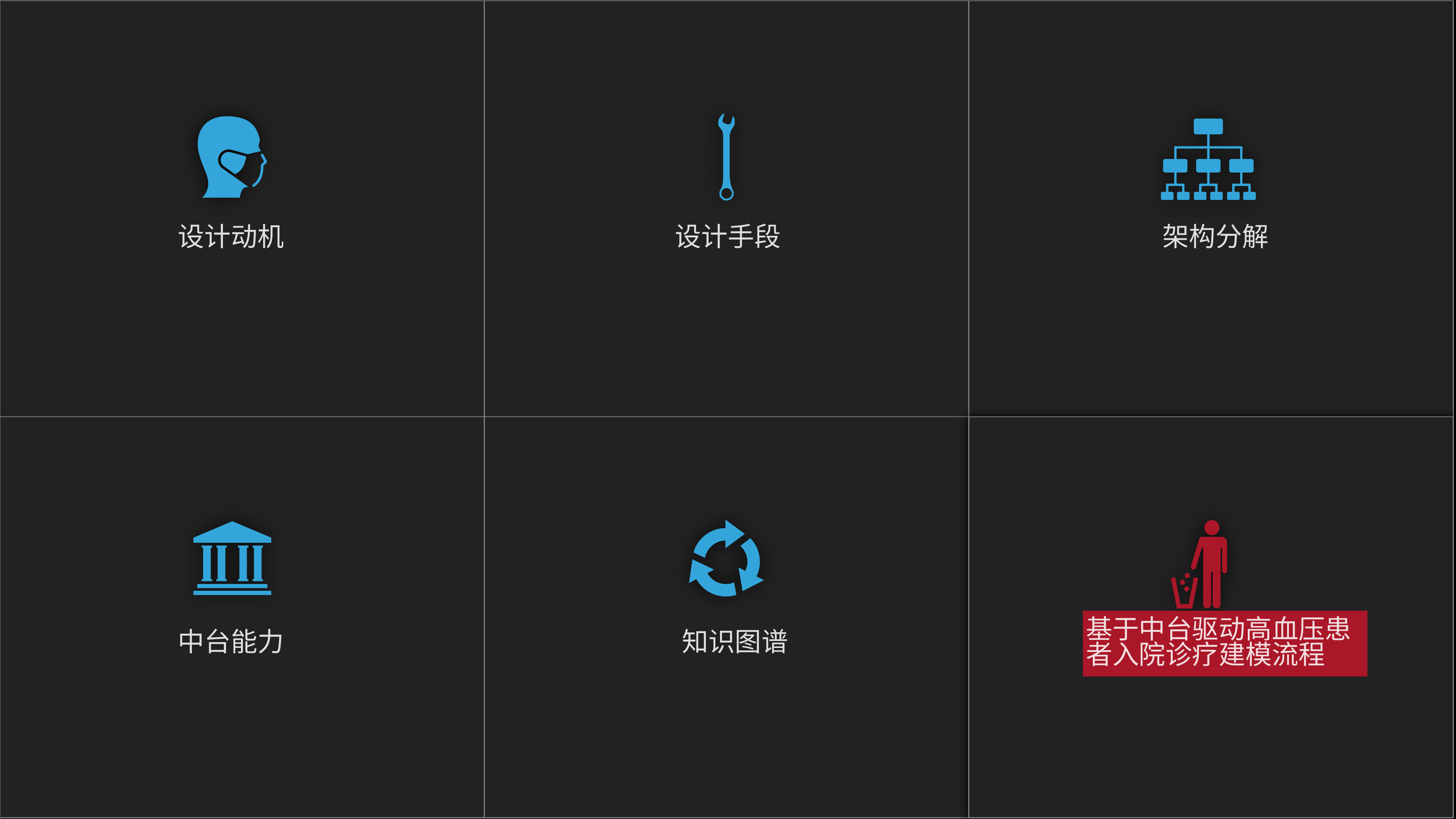

设计动机
设计手段
架构分解

基于中台驱动高血压患者入院诊疗建模流程
中台能力
知识图谱